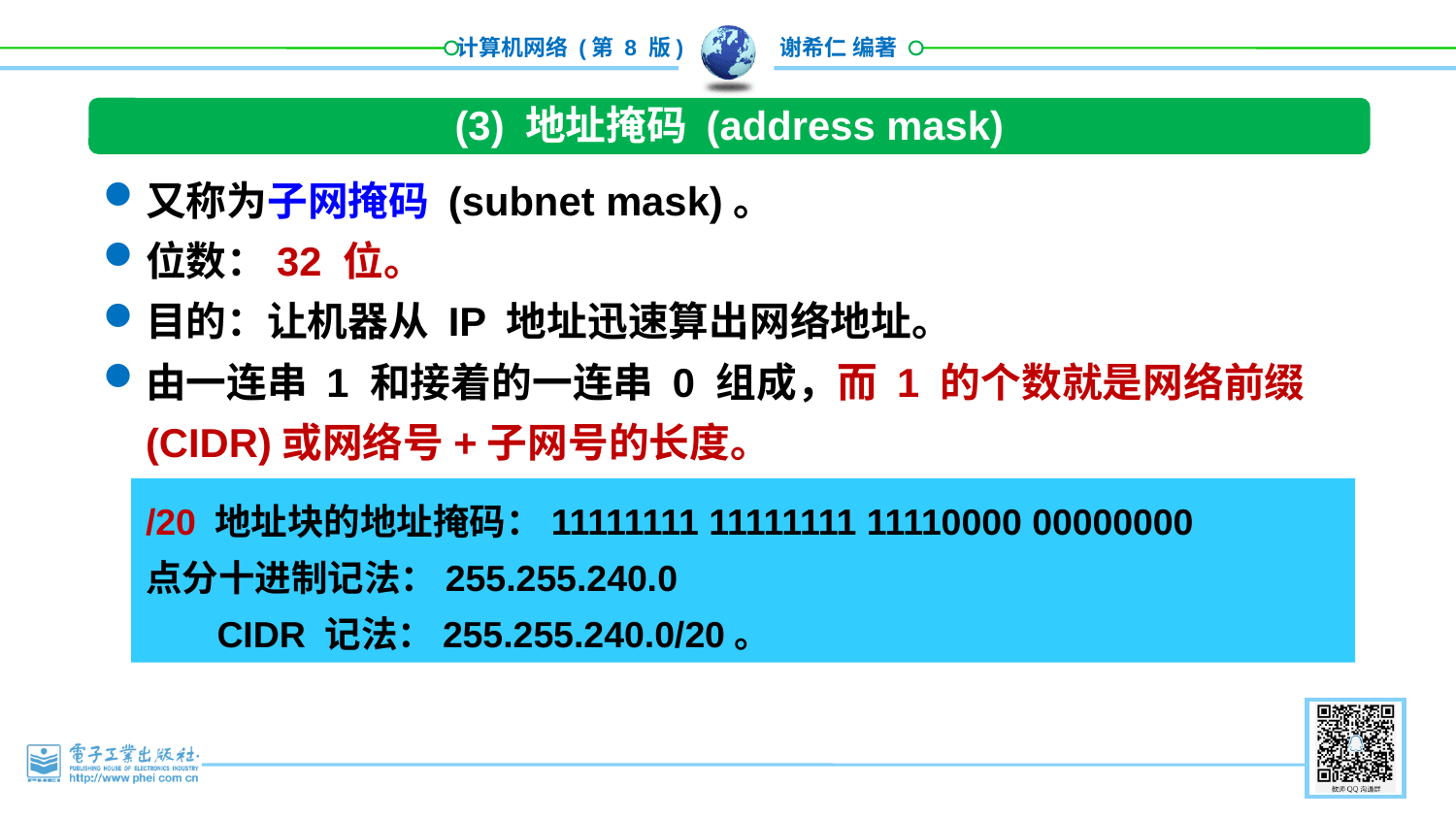

(3) 地址掩码 (address mask)

又称为子网掩码 (subnet mask)。
位数：32 位。
目的：让机器从 IP 地址迅速算出网络地址。
由一连串 1 和接着的一连串 0 组成，而 1 的个数就是网络前缀(CIDR)或网络号+子网号的长度。
/20 地址块的地址掩码：11111111 11111111 11110000 00000000
点分十进制记法：255.255.240.0
       CIDR 记法：255.255.240.0/20。